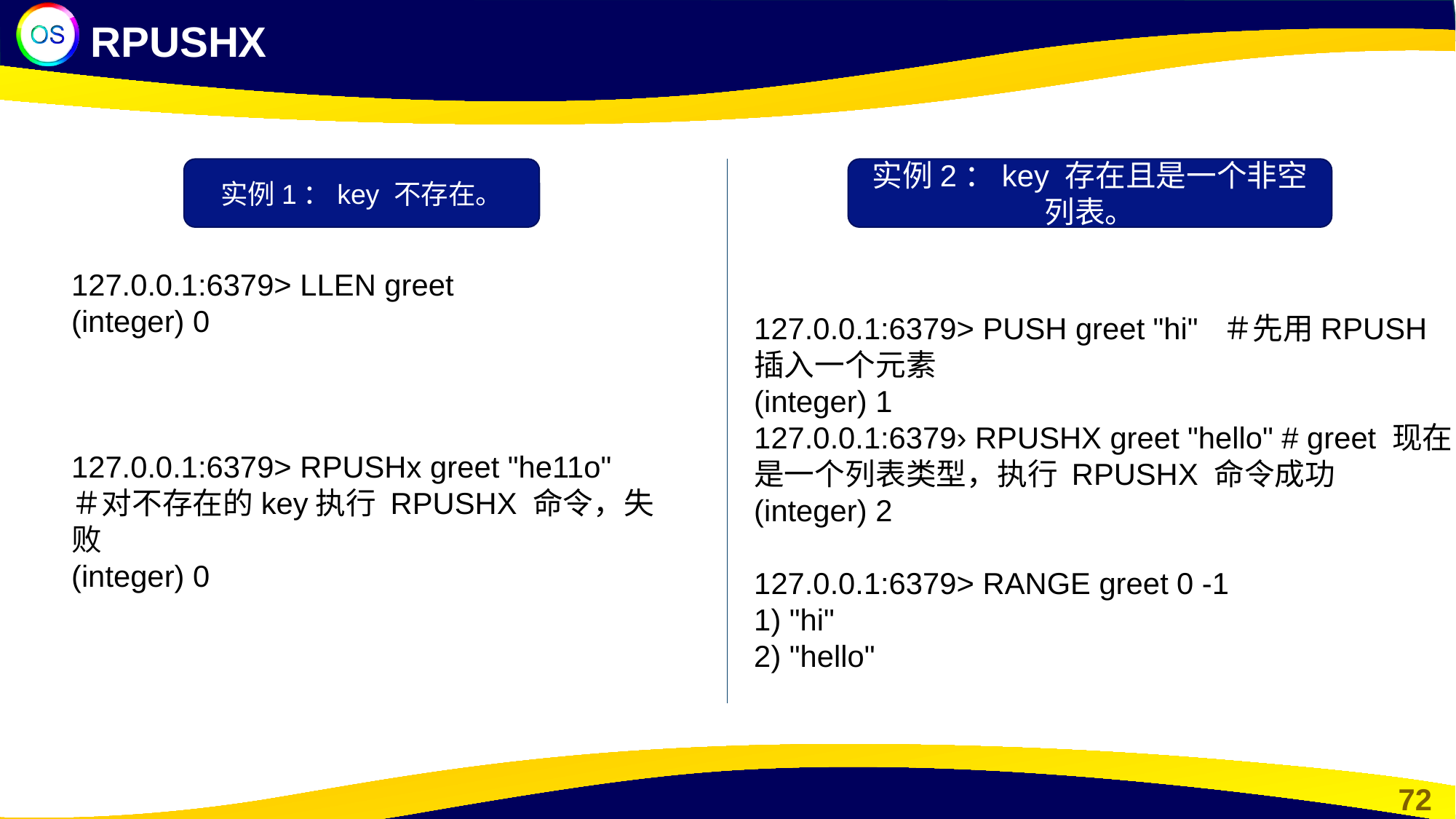

RPUSHX
实例1：key 不存在。
实例2：key 存在且是一个非空列表。
127.0.0.1:6379> LLEN greet
(integer) 0

127.0.0.1:6379> RPUSHx greet "he11o"  ＃对不存在的key执行 RPUSHX 命令，失败
(integer) 0
127.0.0.1:6379> PUSH greet "hi"  ＃先用RPUSH 插入一个元素
(integer) 1
127.0.0.1:6379› RPUSHX greet "hello" # greet 现在是一个列表类型，执行 RPUSHX 命令成功
(integer) 2

127.0.0.1:6379> RANGE greet 0 -1
1) "hi"
2) "hello"